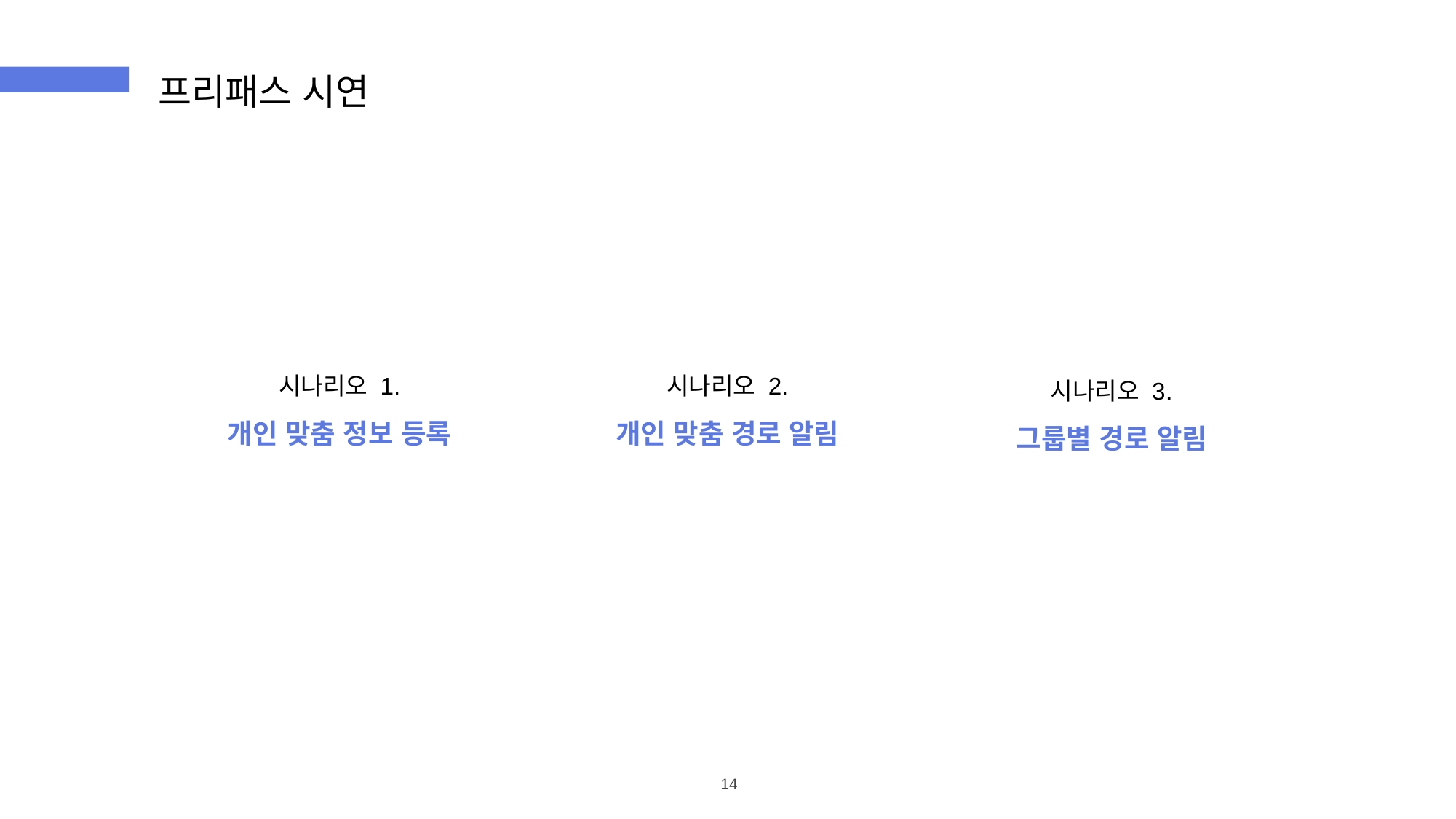

# 프리패스 시연
시나리오 1.
개인 맞춤 정보 등록
시나리오 2.
개인 맞춤 경로 알림
시나리오 3.
그룹별 경로 알림